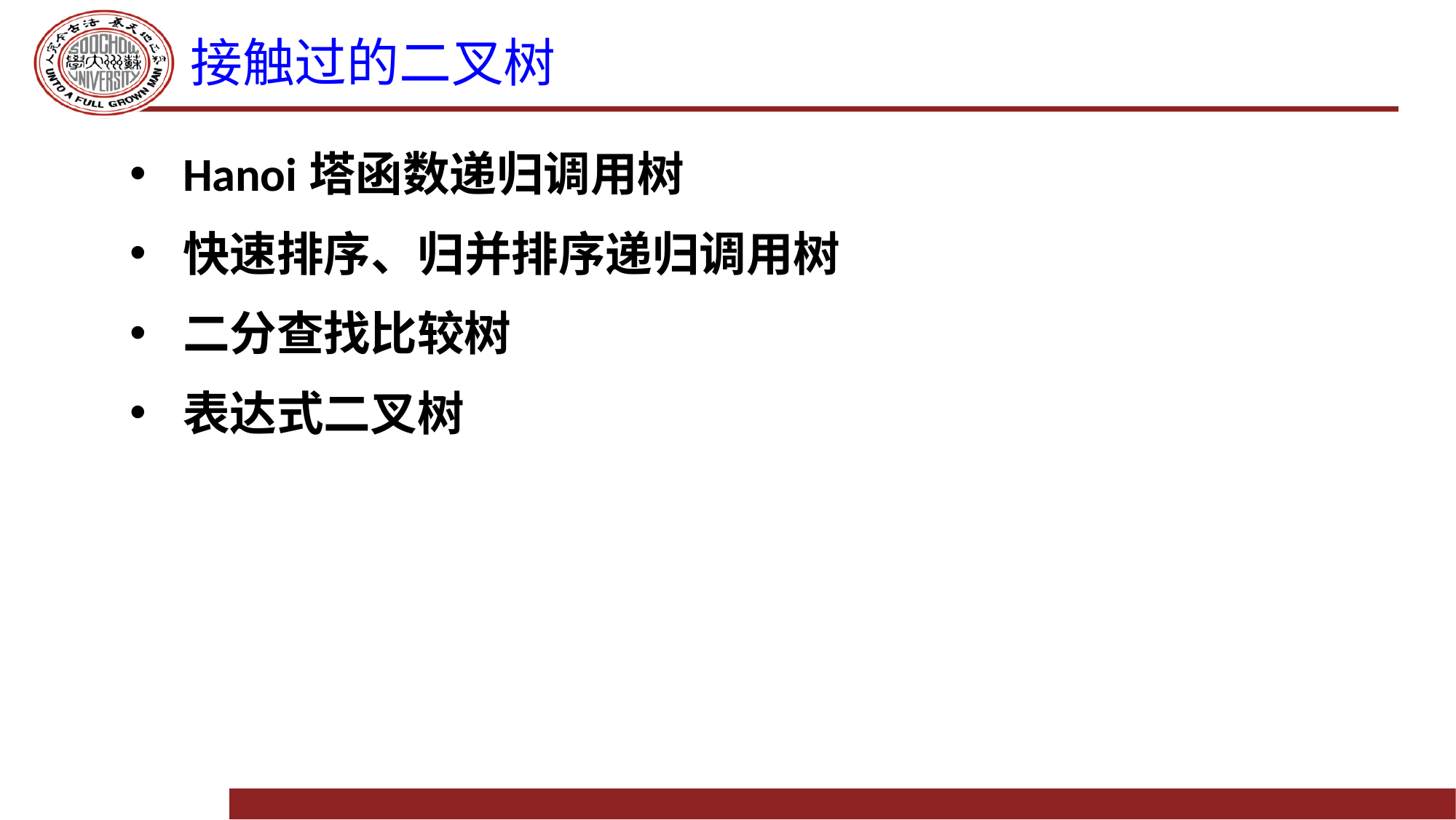

# 接触过的二叉树
Hanoi塔函数递归调用树
快速排序、归并排序递归调用树
二分查找比较树
表达式二叉树